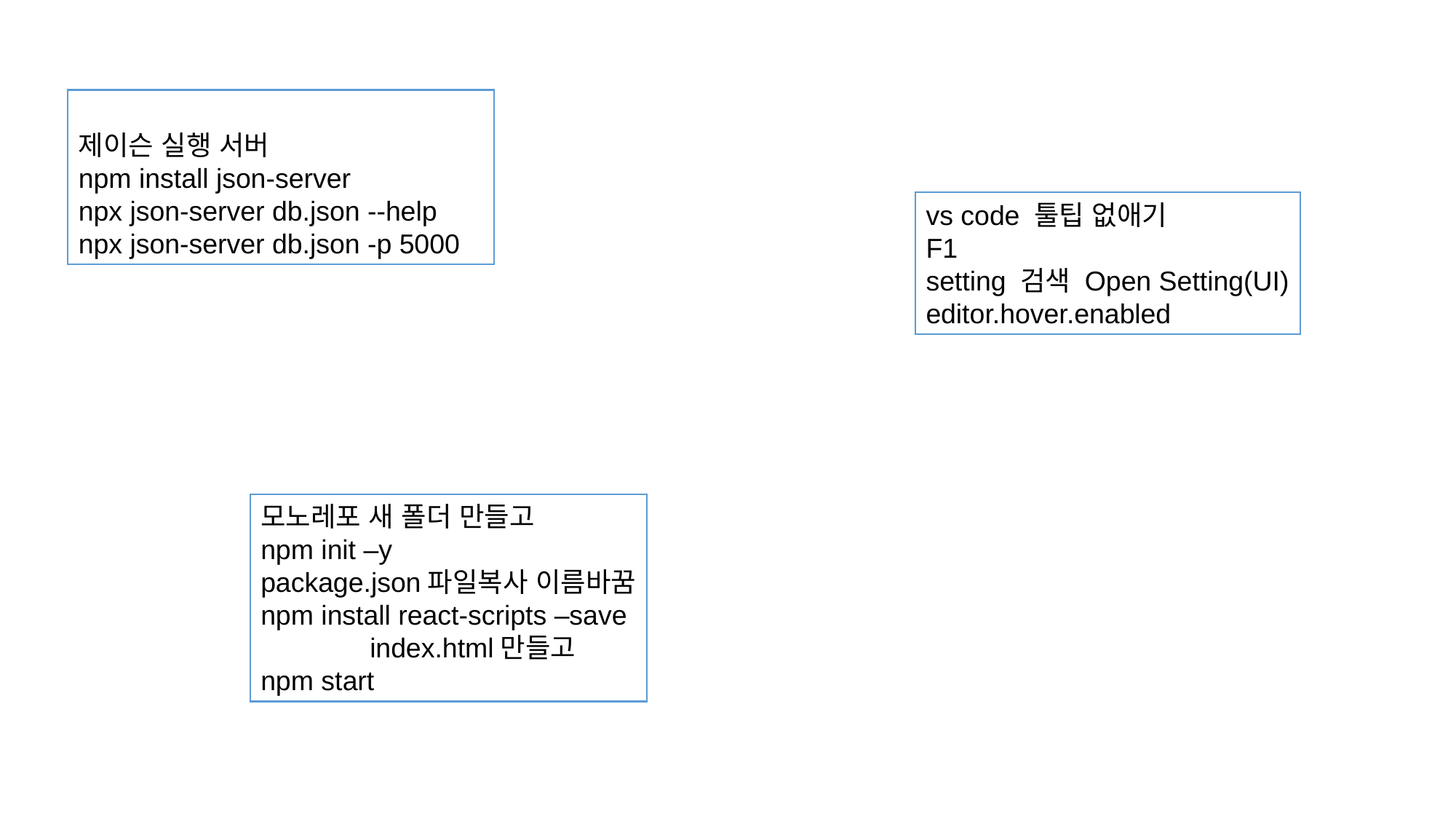

제이슨 실행 서버
npm install json-server
npx json-server db.json --help
npx json-server db.json -p 5000
vs code 툴팁 없애기
F1
setting 검색 Open Setting(UI)
editor.hover.enabled
모노레포 새 폴더 만들고
npm init –y
package.json파일복사 이름바꿈
npm install react-scripts –save
	index.html만들고
npm start